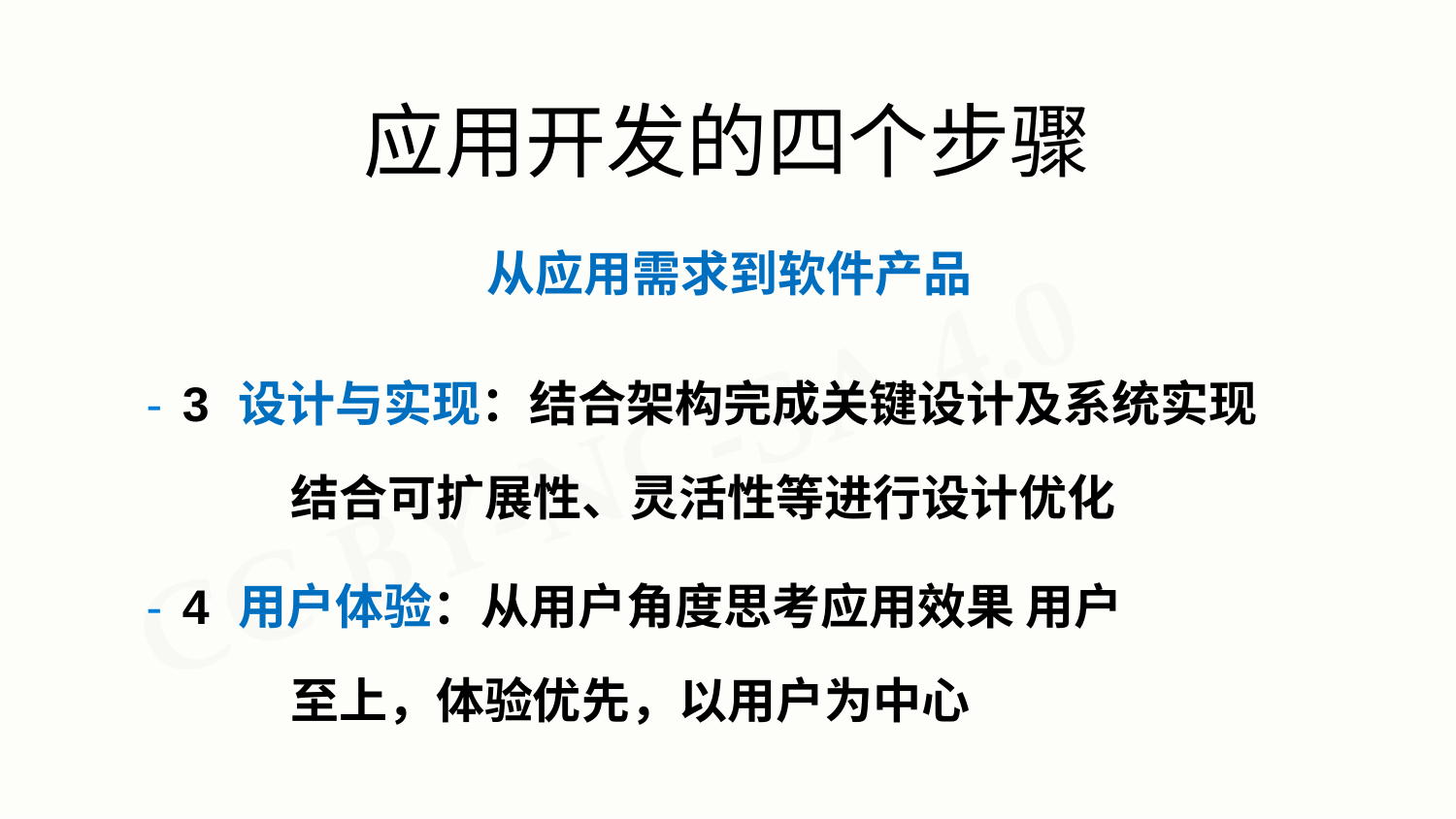

# 应用开发的四个步骤
从应用需求到软件产品
- 3 设计与实现：结合架构完成关键设计及系统实现 结合可扩展性、灵活性等进行设计优化
- 4 用户体验：从用户角度思考应用效果 用户至上，体验优先，以用户为中心